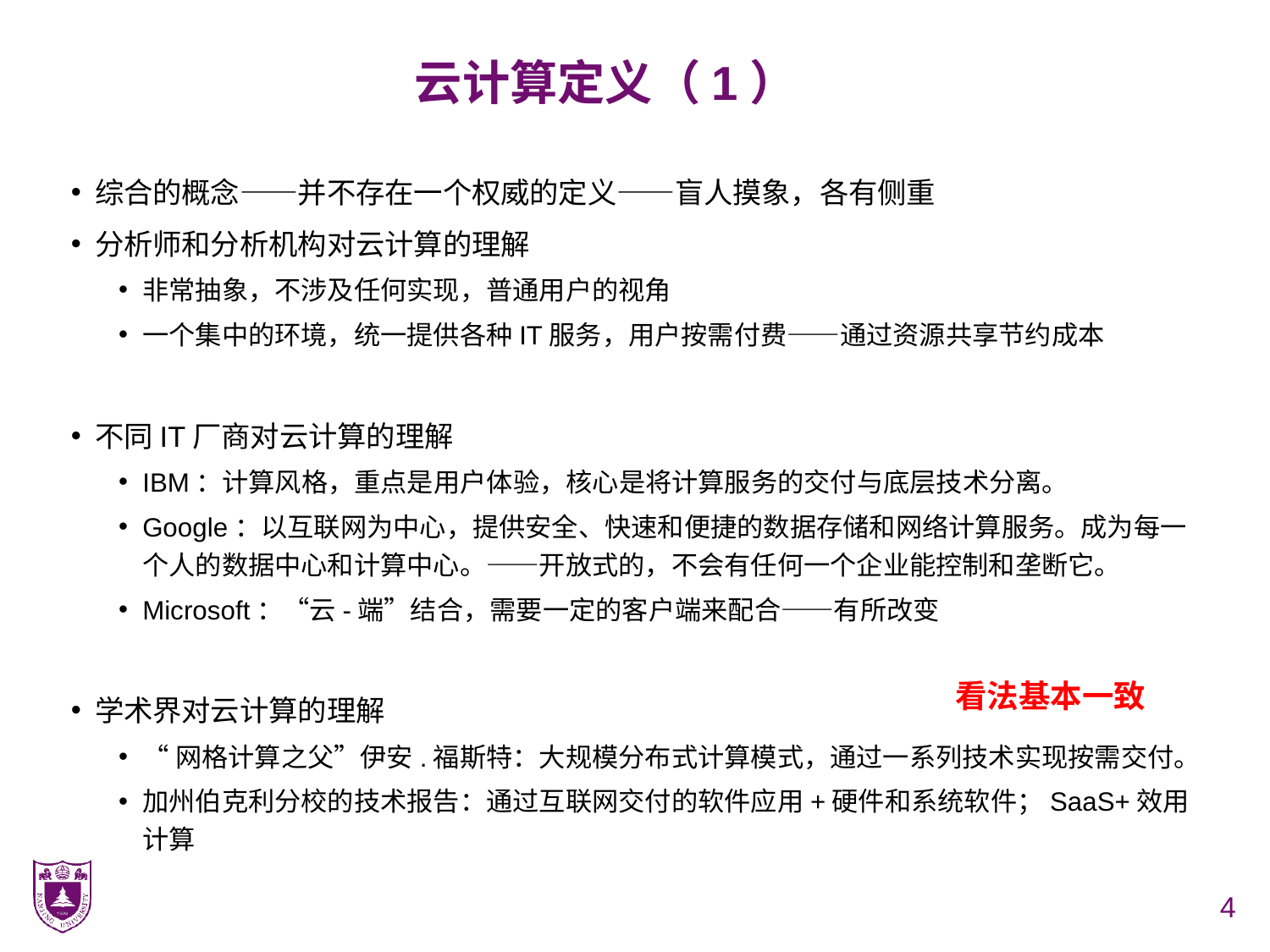

# 云计算定义（1）
综合的概念——并不存在一个权威的定义——盲人摸象，各有侧重
分析师和分析机构对云计算的理解
非常抽象，不涉及任何实现，普通用户的视角
一个集中的环境，统一提供各种IT服务，用户按需付费——通过资源共享节约成本

不同IT厂商对云计算的理解
IBM：计算风格，重点是用户体验，核心是将计算服务的交付与底层技术分离。
Google：以互联网为中心，提供安全、快速和便捷的数据存储和网络计算服务。成为每一个人的数据中心和计算中心。——开放式的，不会有任何一个企业能控制和垄断它。
Microsoft：“云-端”结合，需要一定的客户端来配合——有所改变

学术界对云计算的理解
“网格计算之父”伊安.福斯特：大规模分布式计算模式，通过一系列技术实现按需交付。
加州伯克利分校的技术报告：通过互联网交付的软件应用+硬件和系统软件；SaaS+效用计算
看法基本一致
4